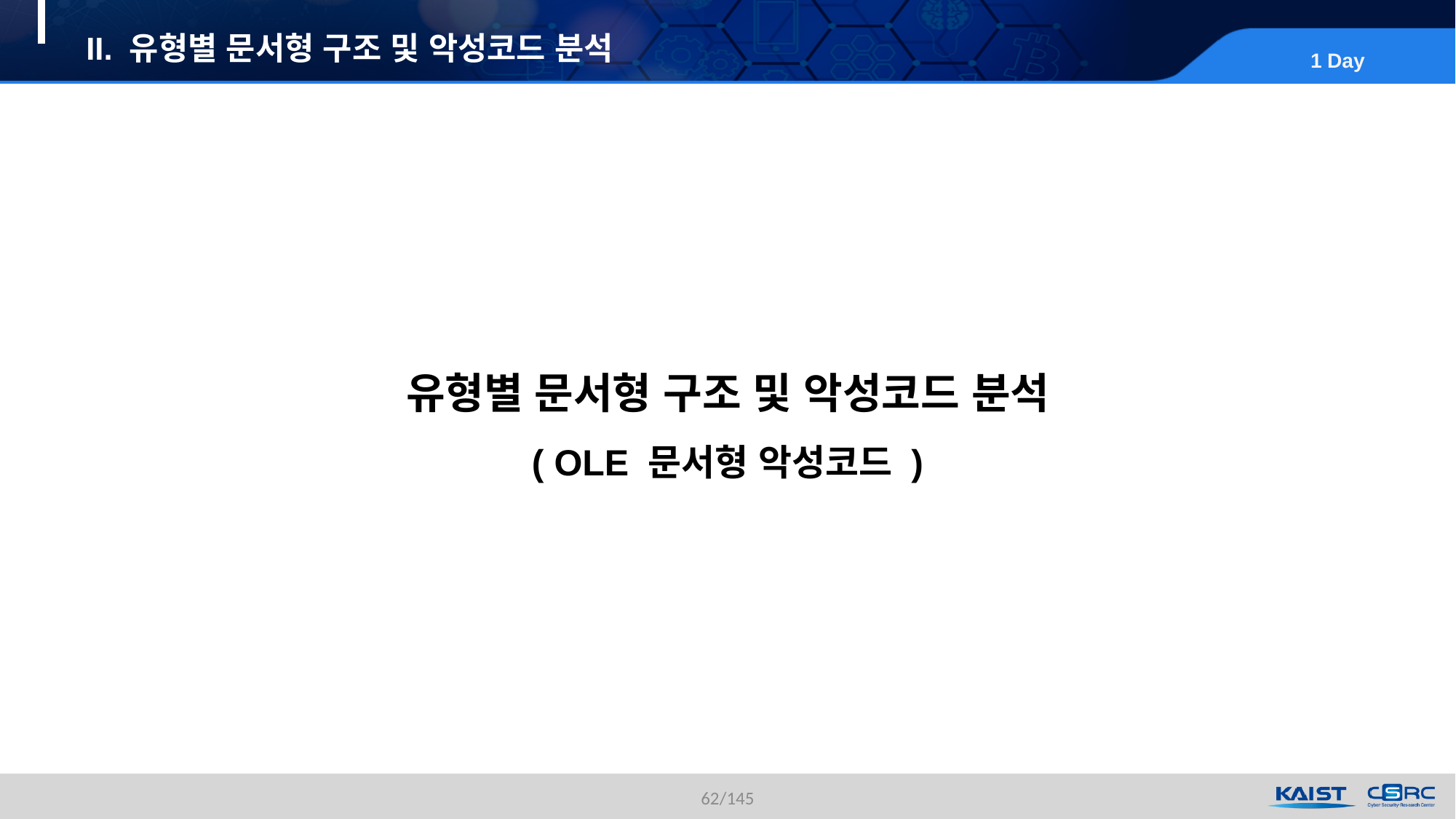

# II. 유형별 문서형 구조 및 악성코드 분석
유형별 문서형 구조 및 악성코드 분석
( OLE 문서형 악성코드 )
62/145